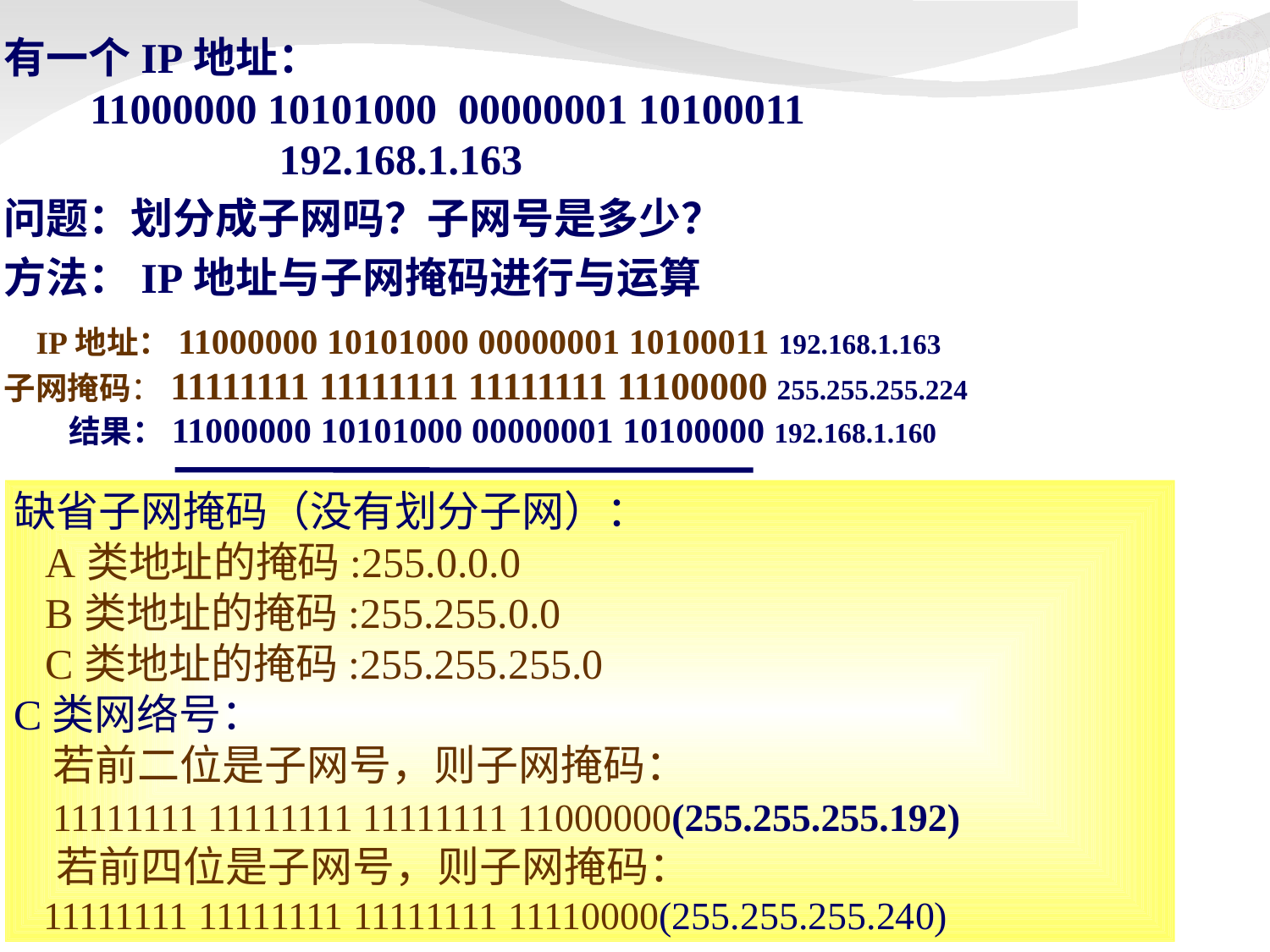

有一个IP地址：
        11000000 10101000  00000001 10100011
                          192.168.1.163
问题：划分成子网吗？子网号是多少？
方法：IP地址与子网掩码进行与运算
    IP地址：11000000 10101000 00000001 10100011 192.168.1.163
子网掩码：11111111 11111111 11111111 11100000 255.255.255.224
        结果：11000000 10101000 00000001 10100000 192.168.1.160

缺省子网掩码（没有划分子网）：
   A类地址的掩码:255.0.0.0
   B类地址的掩码:255.255.0.0
   C类地址的掩码:255.255.255.0
C类网络号：
   若前二位是子网号，则子网掩码：
   11111111 11111111 11111111 11000000(255.255.255.192)
   若前四位是子网号，则子网掩码：
   11111111 11111111 11111111 11110000(255.255.255.240)